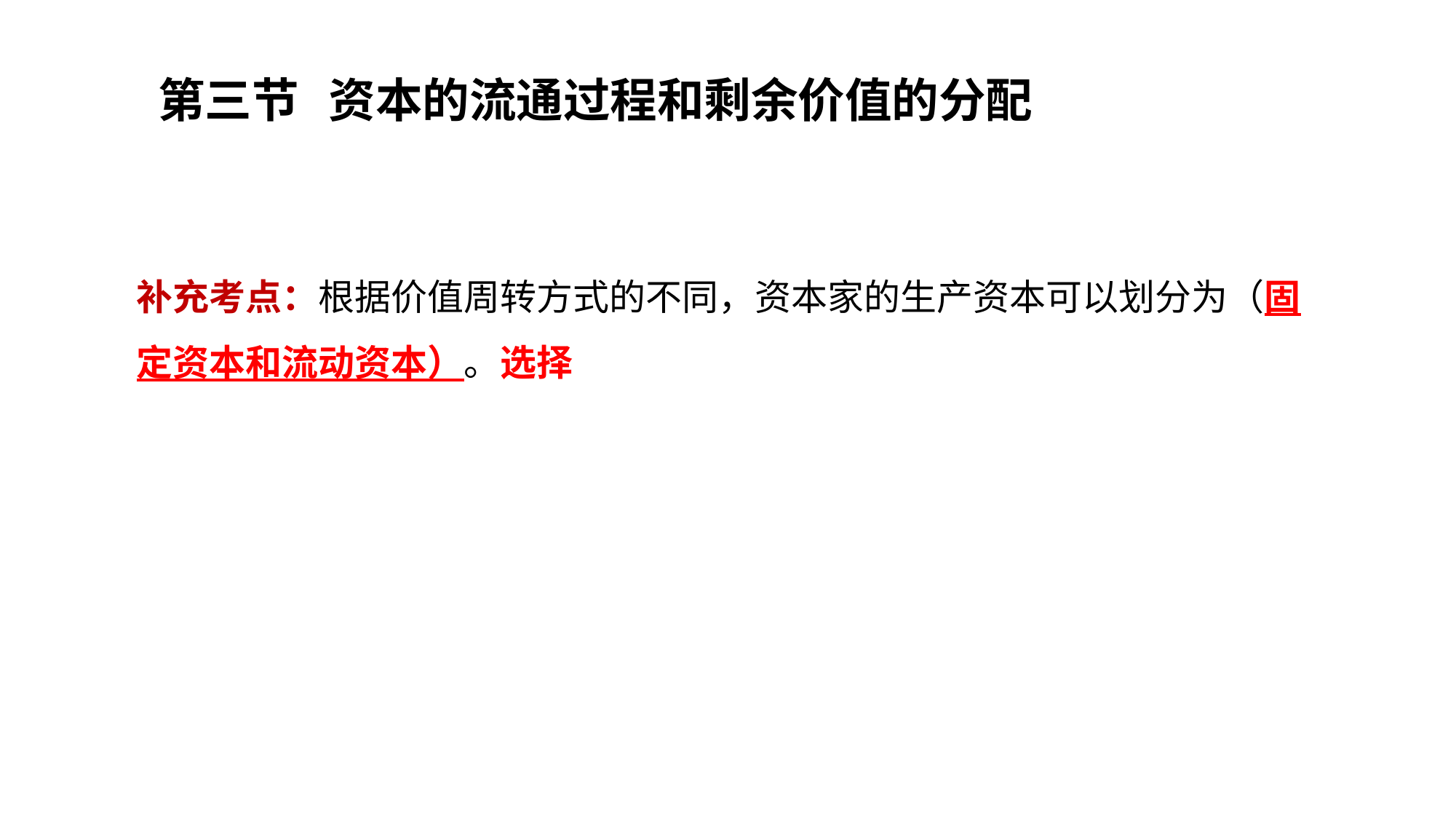

第三节	资本的流通过程和剩余价值的分配

补充考点：根据价值周转方式的不同，资本家的生产资本可以划分为（固定资本和流动资本）。选择